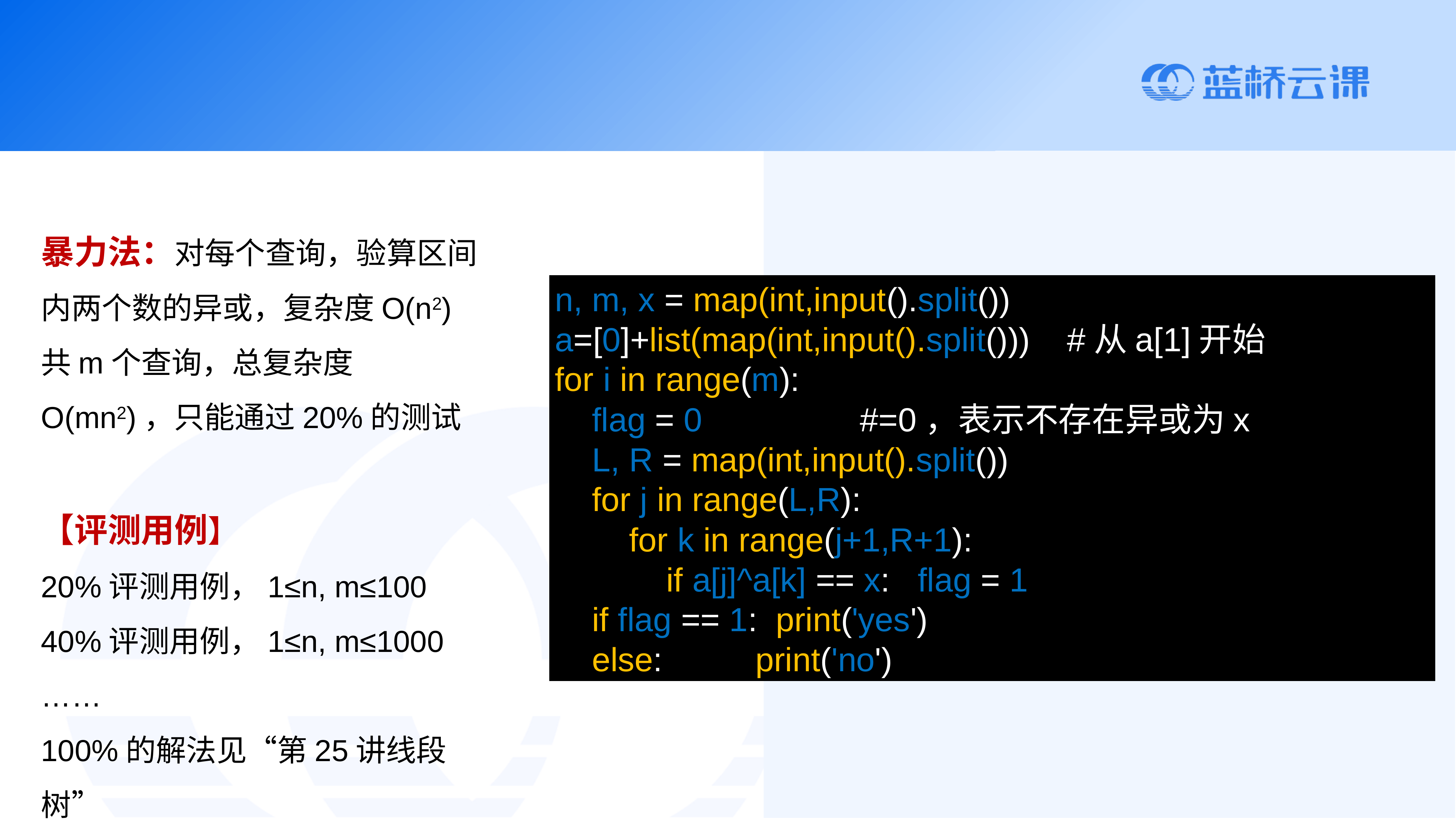

暴力法：对每个查询，验算区间内两个数的异或，复杂度O(n2)
共m个查询，总复杂度O(mn2)，只能通过20%的测试

【评测用例】
20%评测用例，1≤n, m≤100
40%评测用例，1≤n, m≤1000
……
100%的解法见“第25讲线段树”
n, m, x = map(int,input().split())
a=[0]+list(map(int,input().split()))    #从a[1]开始
for i in range(m):
    flag = 0                 #=0，表示不存在异或为x
    L, R = map(int,input().split())
    for j in range(L,R):
        for k in range(j+1,R+1):
            if a[j]^a[k] == x:   flag = 1
    if flag == 1:  print('yes')
    else:          print('no')